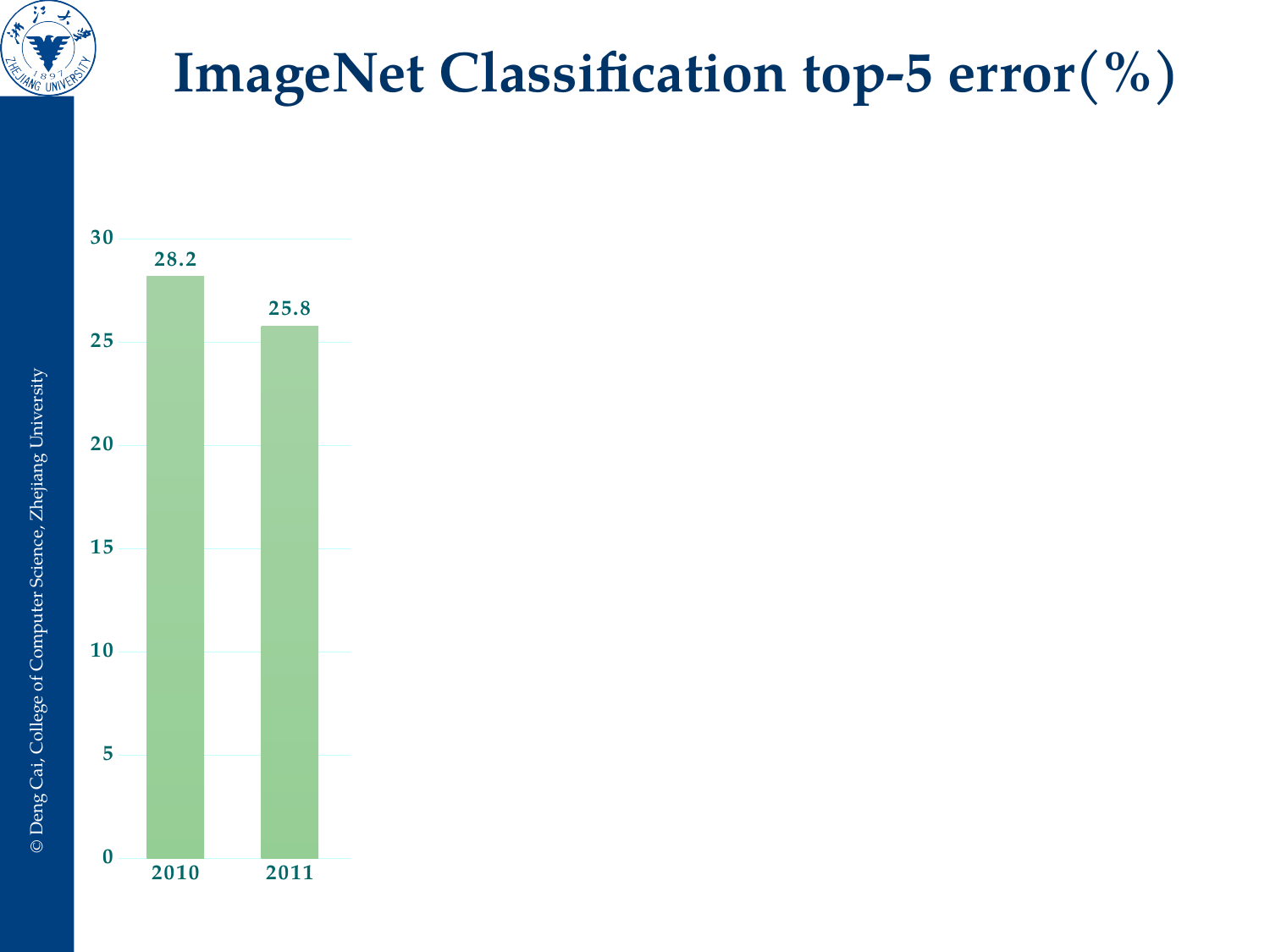

# ImageNet Classification top-5 error(%)

### Chart

| Category | 系列 1 |
|---|---|
| 2010 | 28.2 |
| 2011 | 25.8 |
| 2012 | 16.4 |
| 2013 | 11.7 |
| 2014 | 7.3 |
| 2015 | 3.57 |
| 2016 | 2.99 |
| 2017 | 2.25 |
| Human | 5.1 |